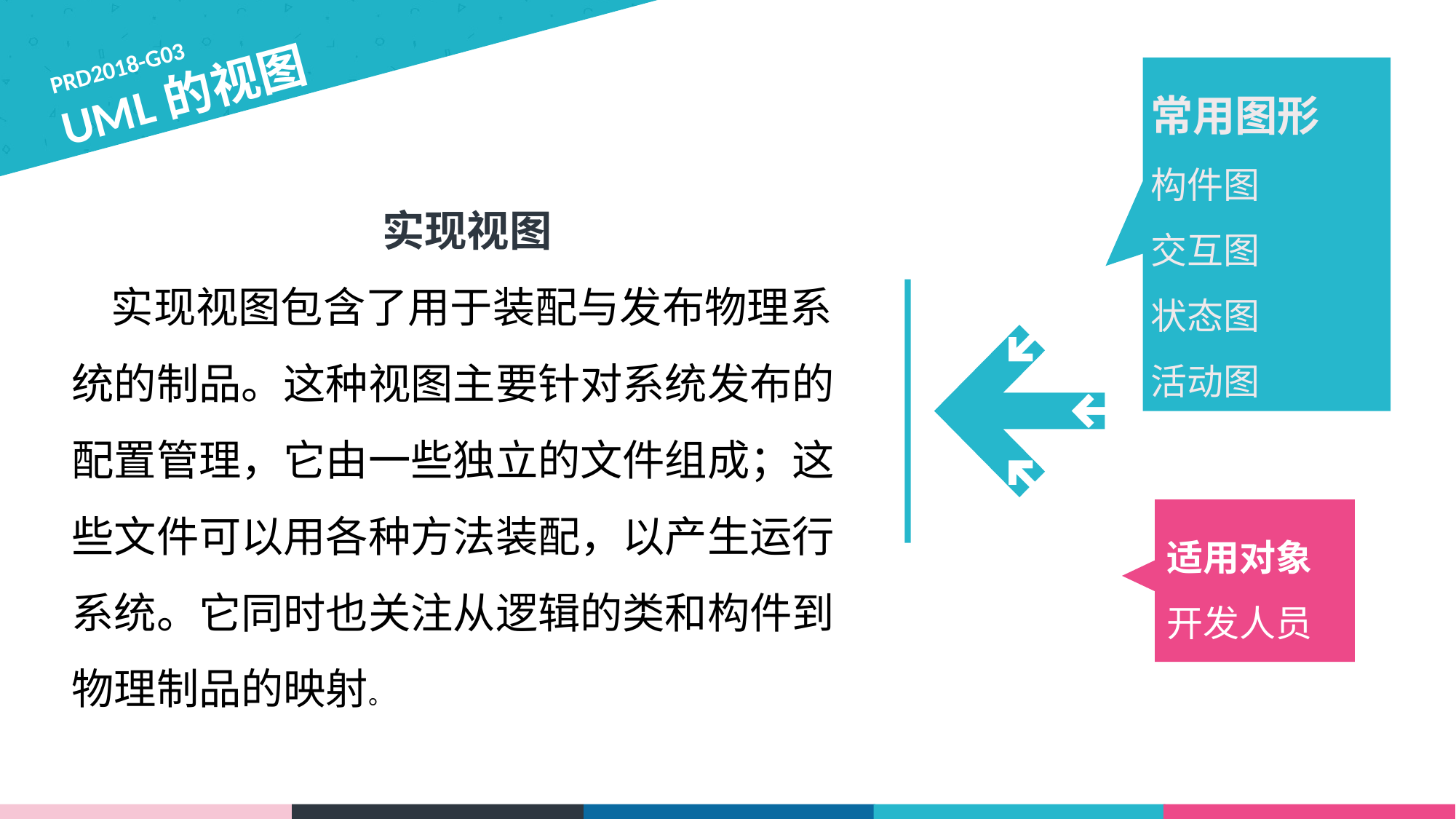

PRD2018-G03
UML的视图

常用图形
构件图
交互图
状态图
活动图
实现视图
       实现视图包含了用于装配与发布物理系统的制品。这种视图主要针对系统发布的配置管理，它由一些独立的文件组成；这些文件可以用各种方法装配，以产生运行系统。它同时也关注从逻辑的类和构件到物理制品的映射。

适用对象
开发人员